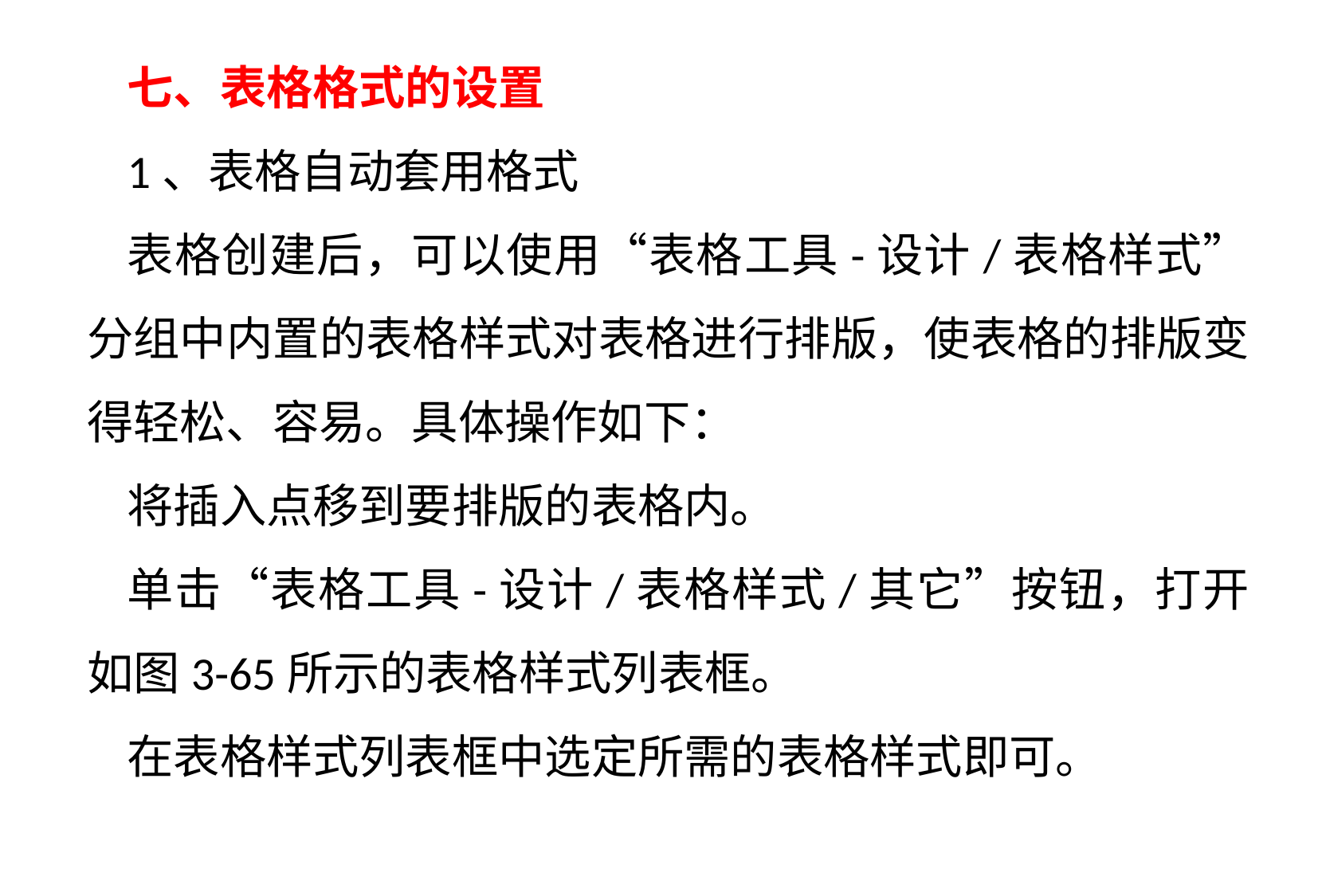

七、表格格式的设置
1、表格自动套用格式
表格创建后，可以使用“表格工具-设计/表格样式”分组中内置的表格样式对表格进行排版，使表格的排版变得轻松、容易。具体操作如下：
将插入点移到要排版的表格内。
单击“表格工具-设计/表格样式/其它”按钮，打开如图3-65所示的表格样式列表框。
在表格样式列表框中选定所需的表格样式即可。